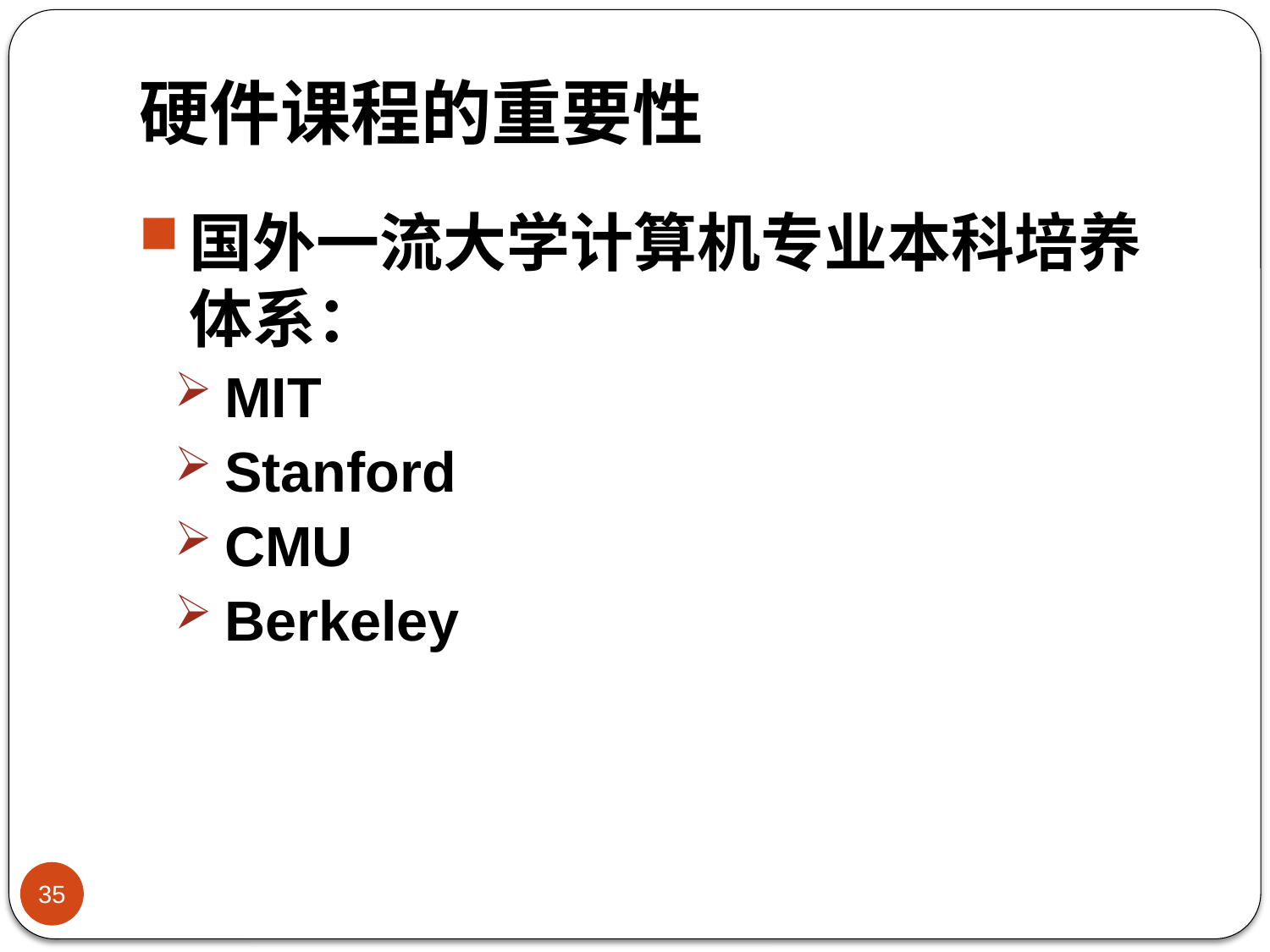

# 硬件课程的重要性
国外一流大学计算机专业本科培养体系：
MIT
Stanford
CMU
Berkeley
35